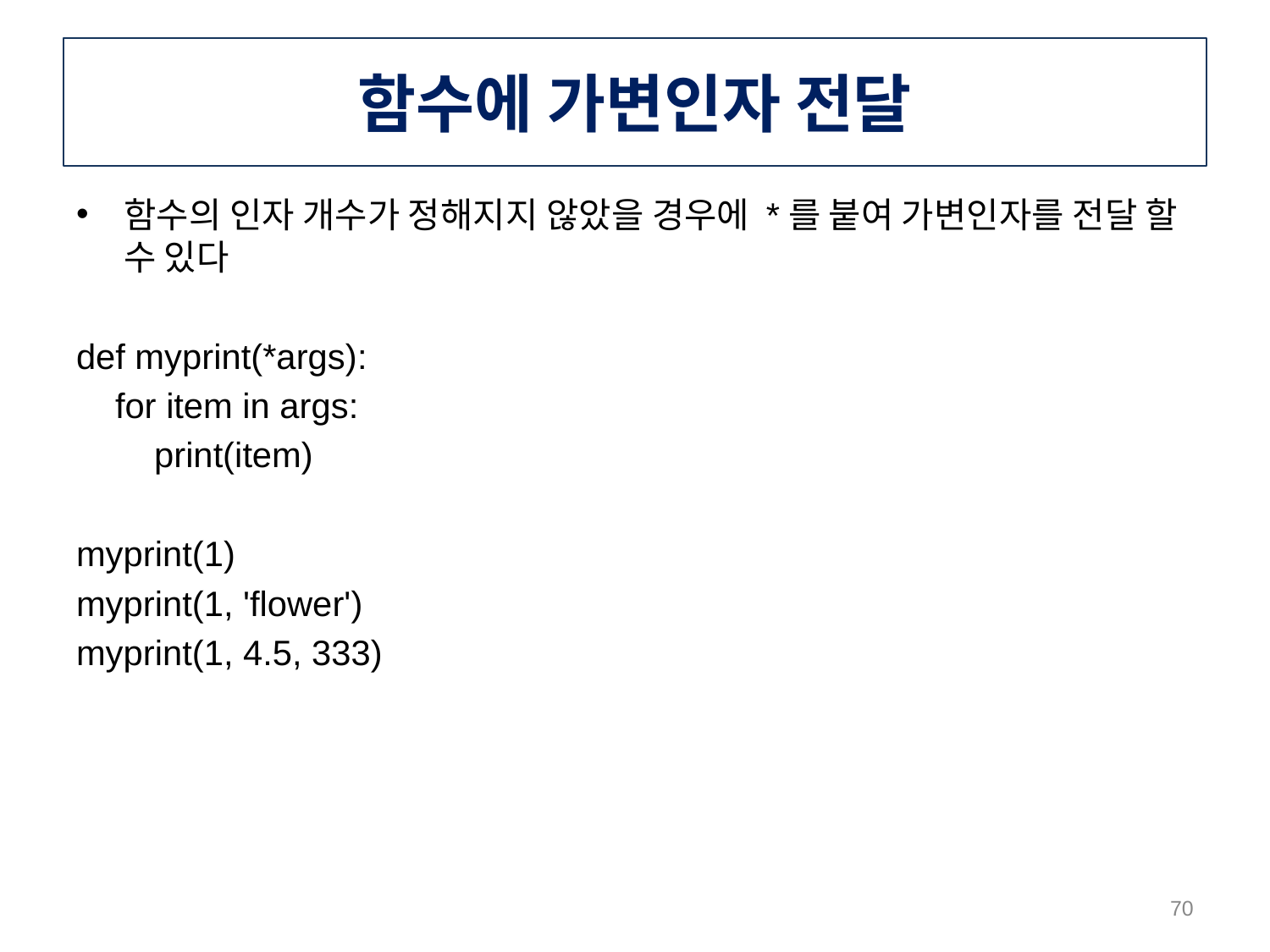

# 함수에 가변인자 전달
함수의 인자 개수가 정해지지 않았을 경우에 *를 붙여 가변인자를 전달 할 수 있다

def myprint(*args):
    for item in args:
        print(item)

myprint(1)
myprint(1, 'flower')
myprint(1, 4.5, 333)

70